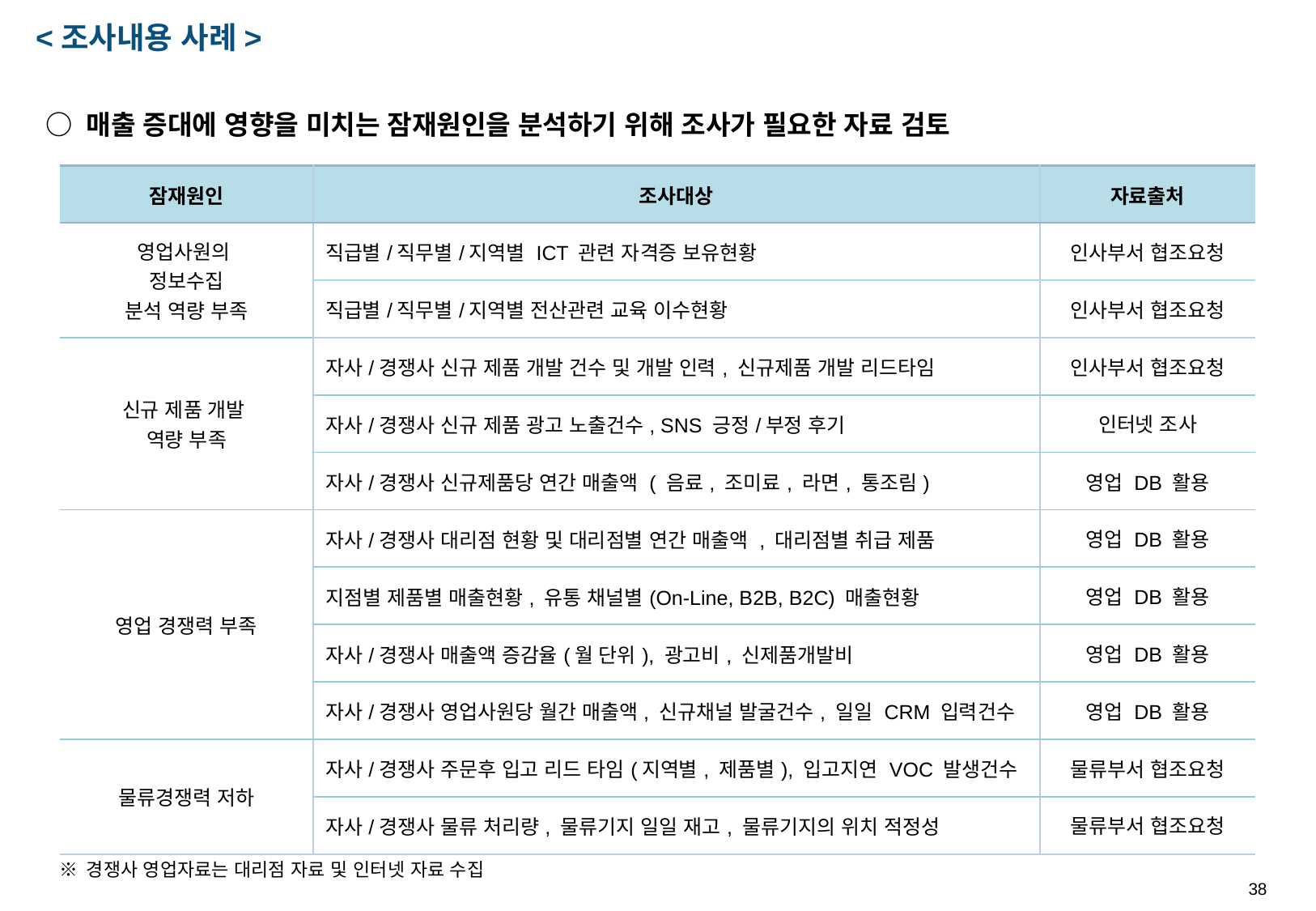

<조사내용 사례>
○ 매출 증대에 영향을 미치는 잠재원인을 분석하기 위해 조사가 필요한 자료 검토
| 잠재원인 | 조사대상 | 자료출처 |
| --- | --- | --- |
| 영업사원의 정보수집 분석 역량 부족 | 직급별/직무별/지역별 ICT 관련 자격증 보유현황 | 인사부서 협조요청 |
|  | 직급별/직무별/지역별 전산관련 교육 이수현황 | 인사부서 협조요청 |
| 신규 제품 개발 역량 부족 | 자사/경쟁사 신규 제품 개발 건수 및 개발 인력, 신규제품 개발 리드타임 | 인사부서 협조요청 |
|  | 자사/경쟁사 신규 제품 광고 노출건수, SNS 긍정/부정 후기 | 인터넷 조사 |
|  | 자사/경쟁사 신규제품당 연간 매출액 ( 음료, 조미료, 라면, 통조림) | 영업 DB 활용 |
| 영업 경쟁력 부족 | 자사/경쟁사 대리점 현황 및 대리점별 연간 매출액 , 대리점별 취급 제품 | 영업 DB 활용 |
|  | 지점별 제품별 매출현황, 유통 채널별(On-Line, B2B, B2C) 매출현황 | 영업 DB 활용 |
|  | 자사/경쟁사 매출액 증감율(월 단위), 광고비, 신제품개발비 | 영업 DB 활용 |
|  | 자사/경쟁사 영업사원당 월간 매출액, 신규채널 발굴건수, 일일 CRM 입력건수 | 영업 DB 활용 |
| 물류경쟁력 저하 | 자사/경쟁사 주문후 입고 리드 타임(지역별, 제품별), 입고지연 VOC 발생건수 | 물류부서 협조요청 |
|  | 자사/경쟁사 물류 처리량, 물류기지 일일 재고, 물류기지의 위치 적정성 | 물류부서 협조요청 |
※ 경쟁사 영업자료는 대리점 자료 및 인터넷 자료 수집
38